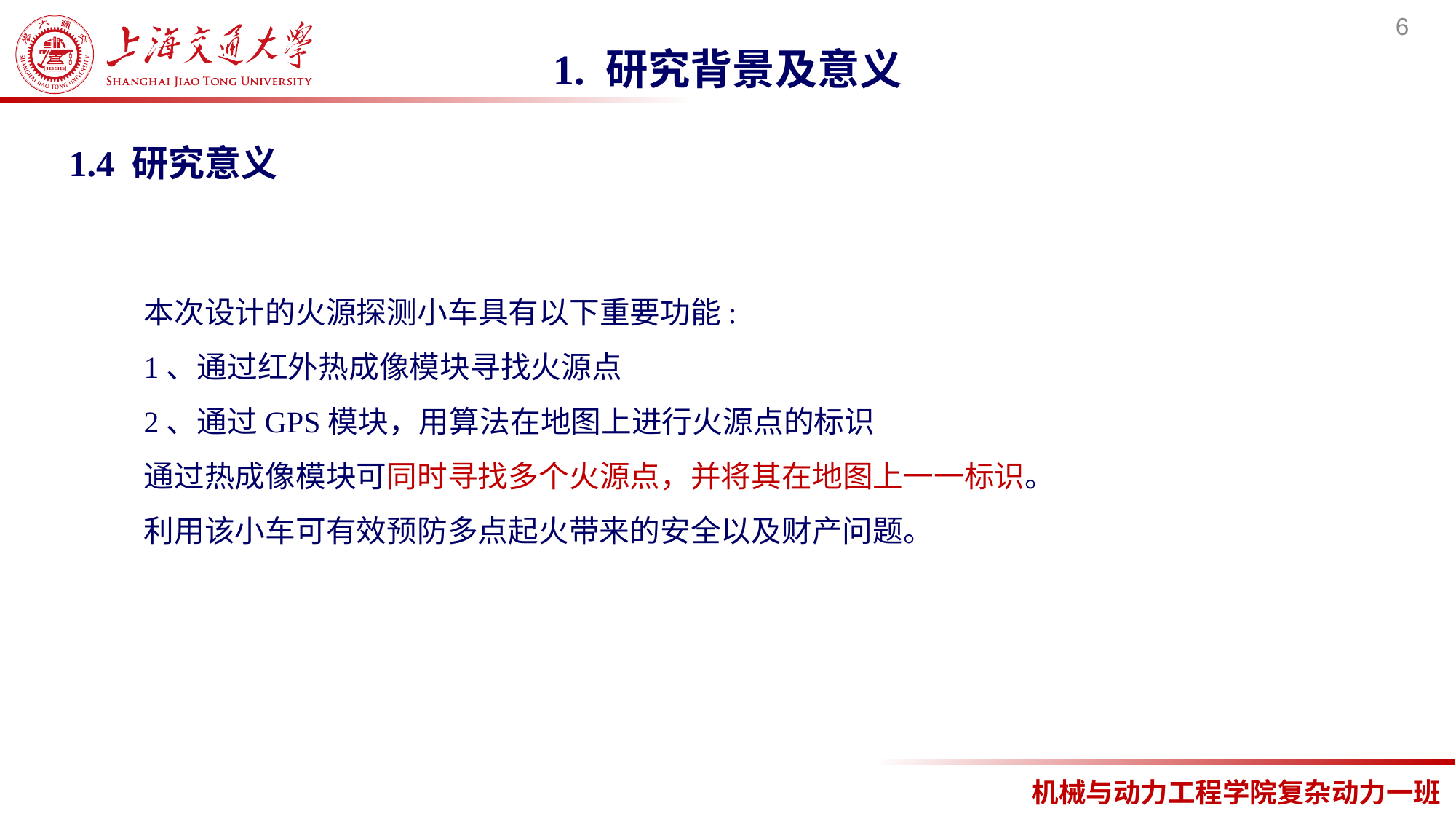

6
1. 研究背景及意义
1.4 研究意义
本次设计的火源探测小车具有以下重要功能:
1、通过红外热成像模块寻找火源点
2、通过GPS模块，用算法在地图上进行火源点的标识
通过热成像模块可同时寻找多个火源点，并将其在地图上一一标识。
利用该小车可有效预防多点起火带来的安全以及财产问题。